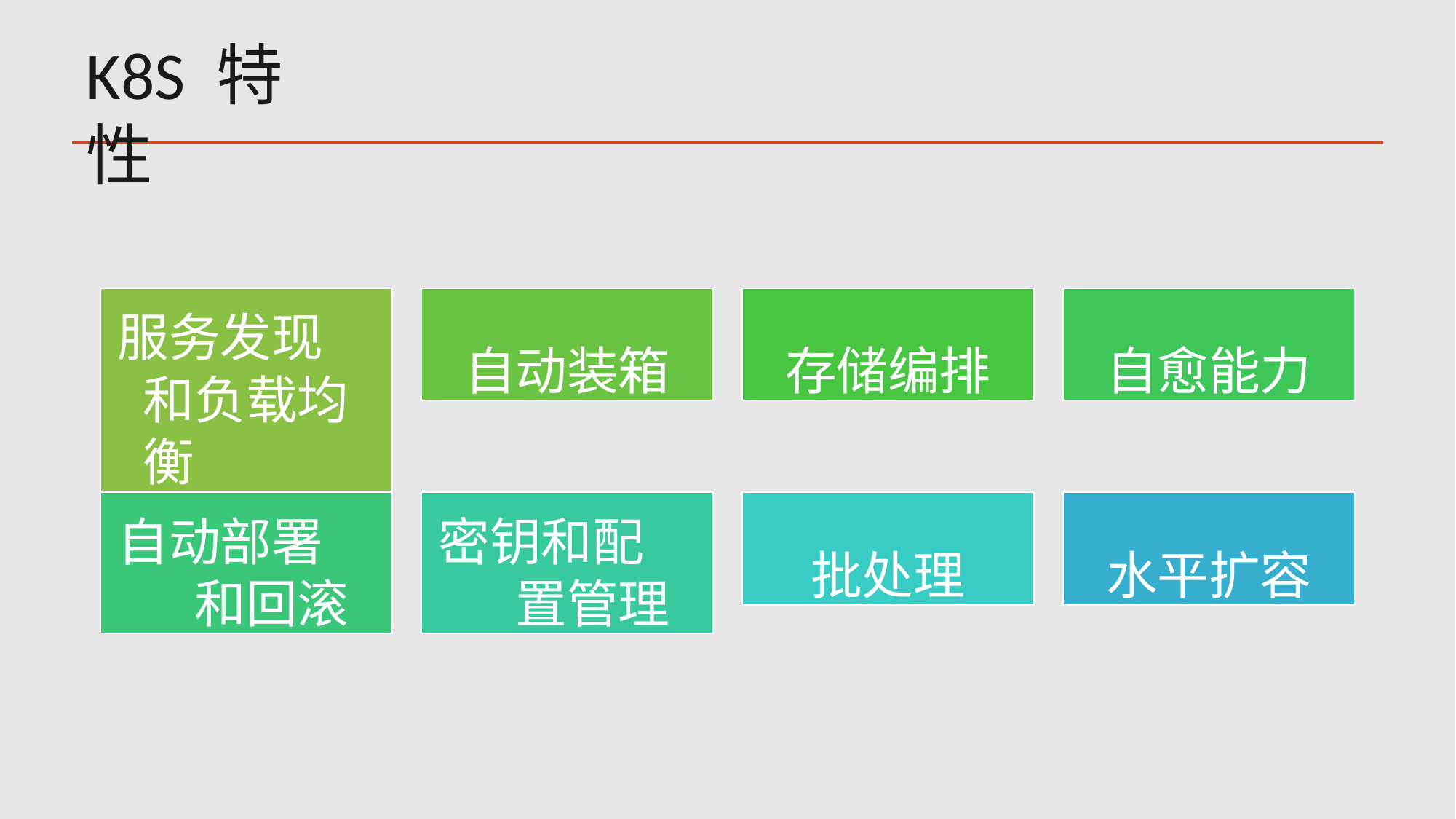

# K8S 特性

服务发现 和负载均 衡

自动装箱

存储编排

自愈能力
自动部署 和回滚
密钥和配 置管理

批处理

水平扩容